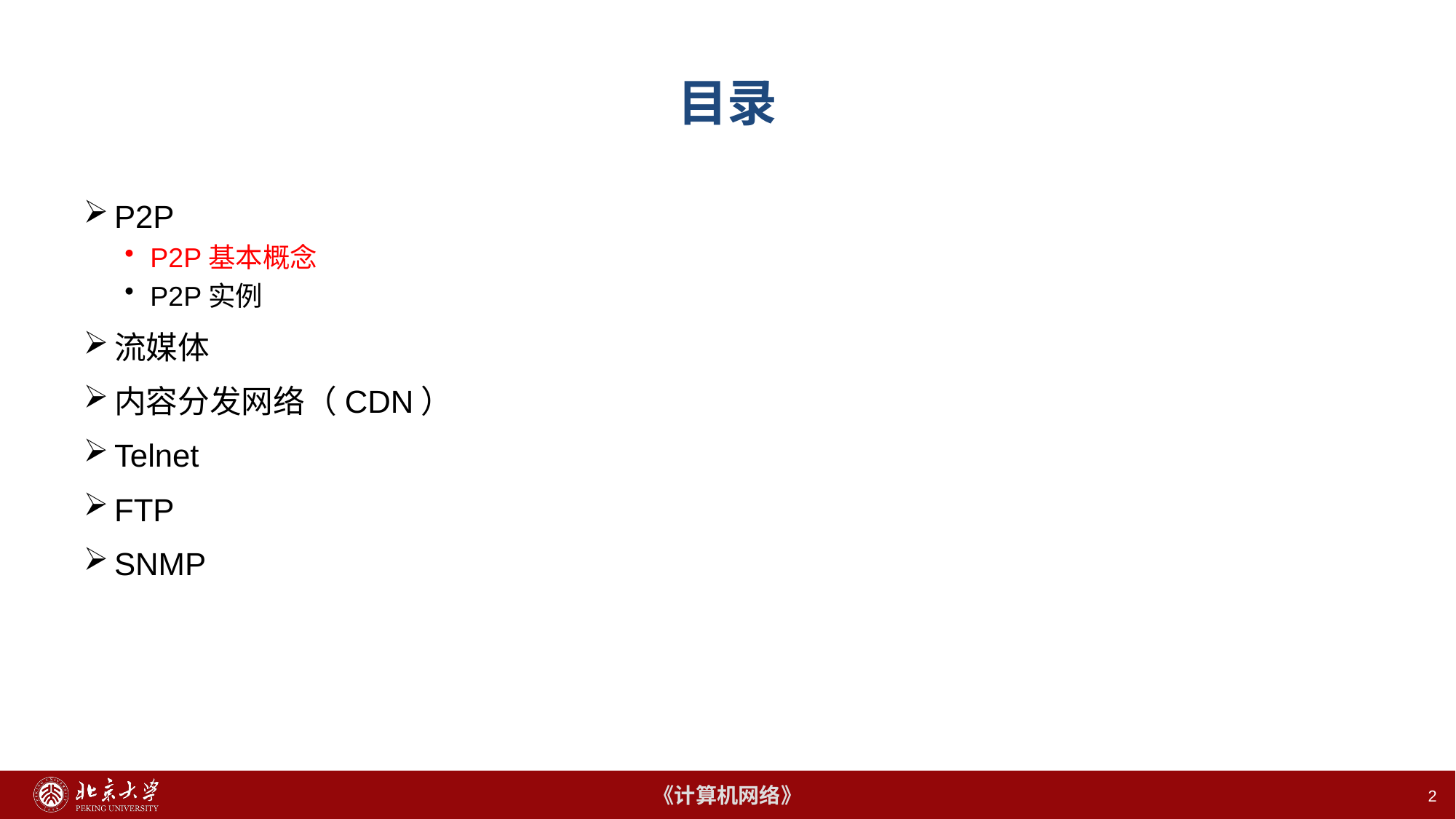

# 目录
P2P
P2P基本概念
P2P实例
流媒体
内容分发网络（CDN）
Telnet
FTP
SNMP
2